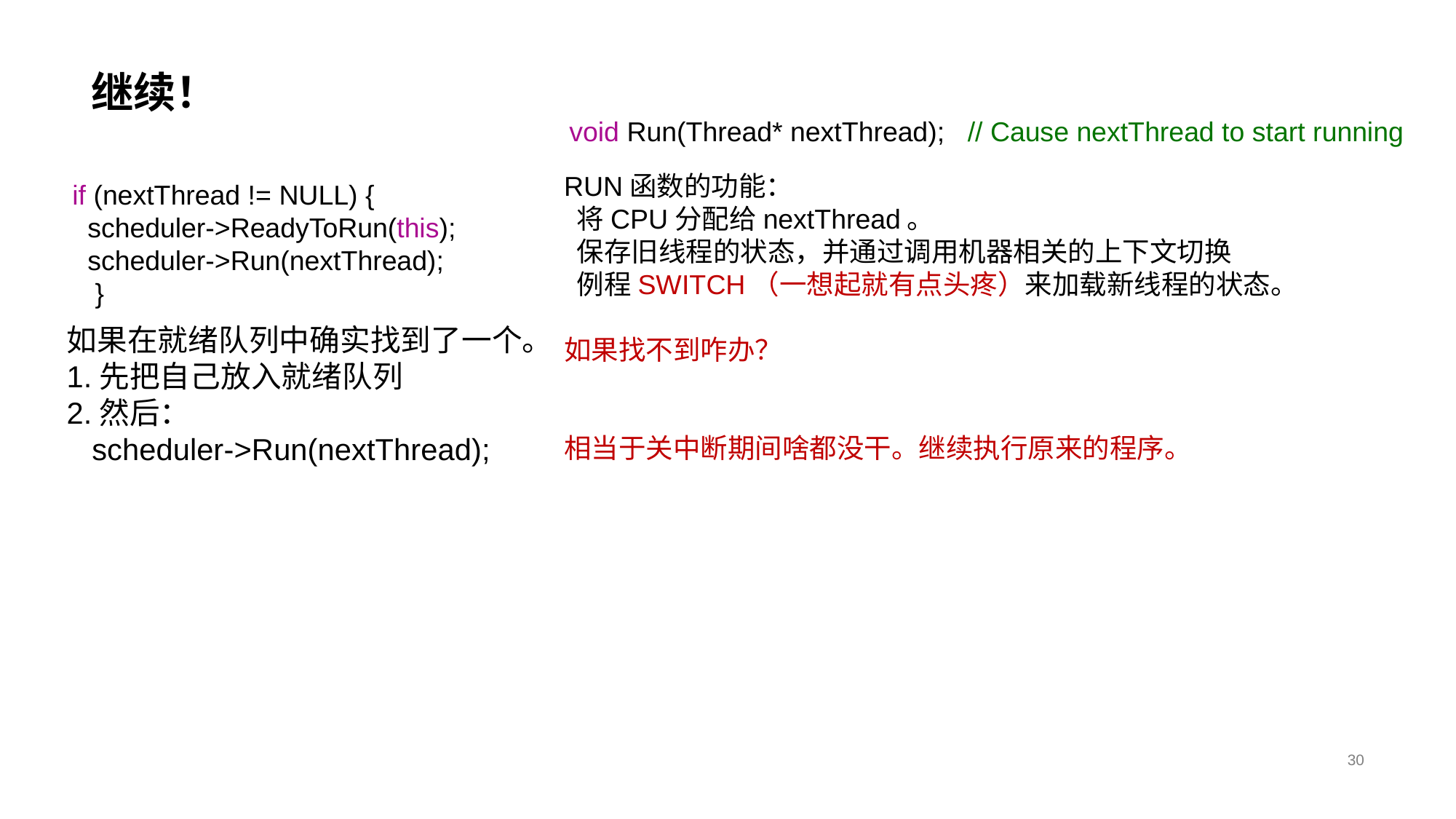

# 继续！
void Run(Thread* nextThread);   // Cause nextThread to start running
RUN函数的功能：
 将CPU分配给nextThread。
 保存旧线程的状态，并通过调用机器相关的上下文切换
 例程SWITCH（一想起就有点头疼）来加载新线程的状态。

如果找不到咋办？

相当于关中断期间啥都没干。继续执行原来的程序。
 if (nextThread != NULL) {
   scheduler->ReadyToRun(this);
   scheduler->Run(nextThread);
    }
如果在就绪队列中确实找到了一个。
1.先把自己放入就绪队列
2.然后：
   scheduler->Run(nextThread);
30